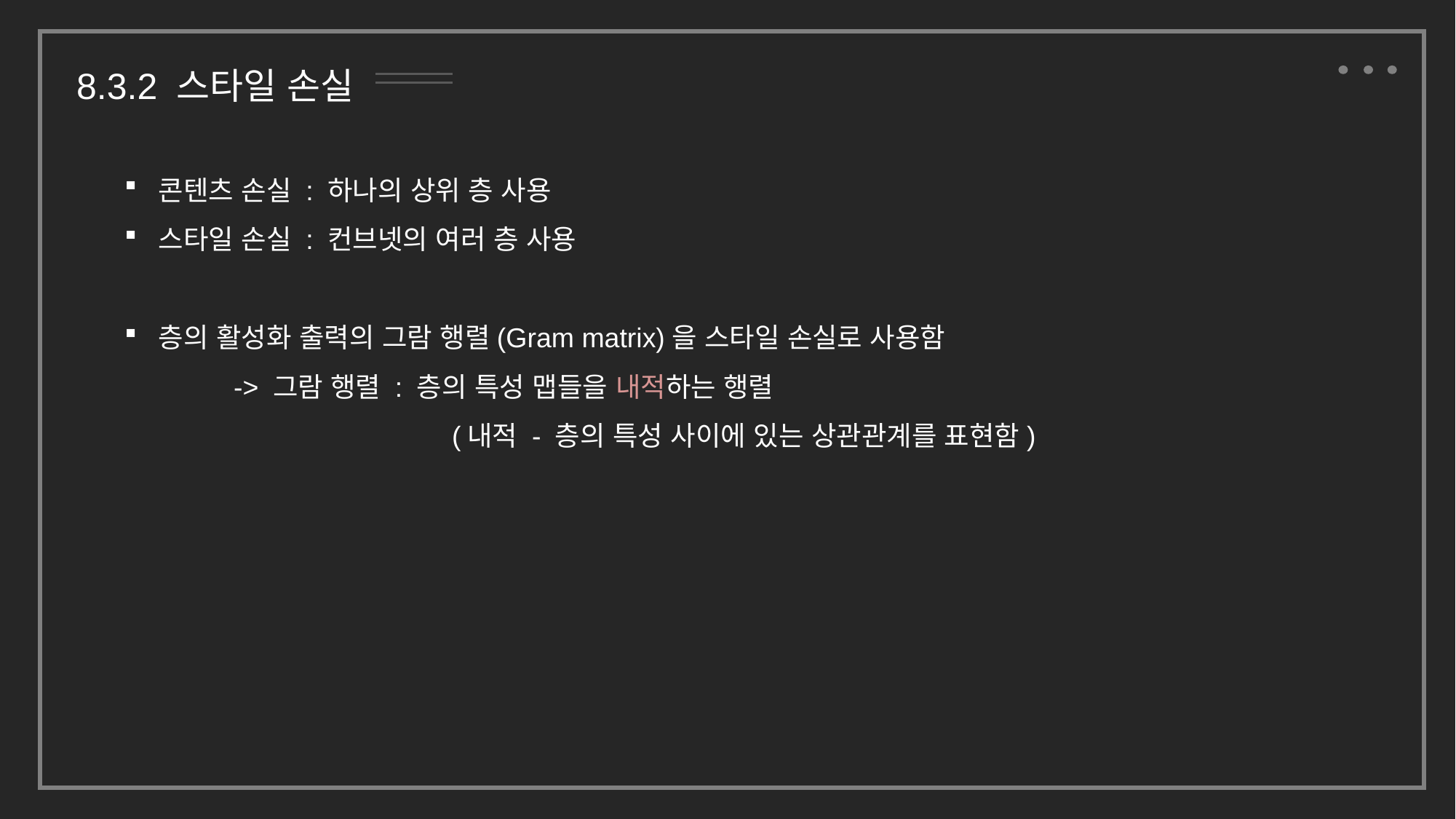

8.3.2 스타일 손실

콘텐츠 손실 : 하나의 상위 층 사용
스타일 손실 : 컨브넷의 여러 층 사용

층의 활성화 출력의 그람 행렬(Gram matrix)을 스타일 손실로 사용함
	-> 그람 행렬 : 층의 특성 맵들을 내적하는 행렬
			(내적 - 층의 특성 사이에 있는 상관관계를 표현함)